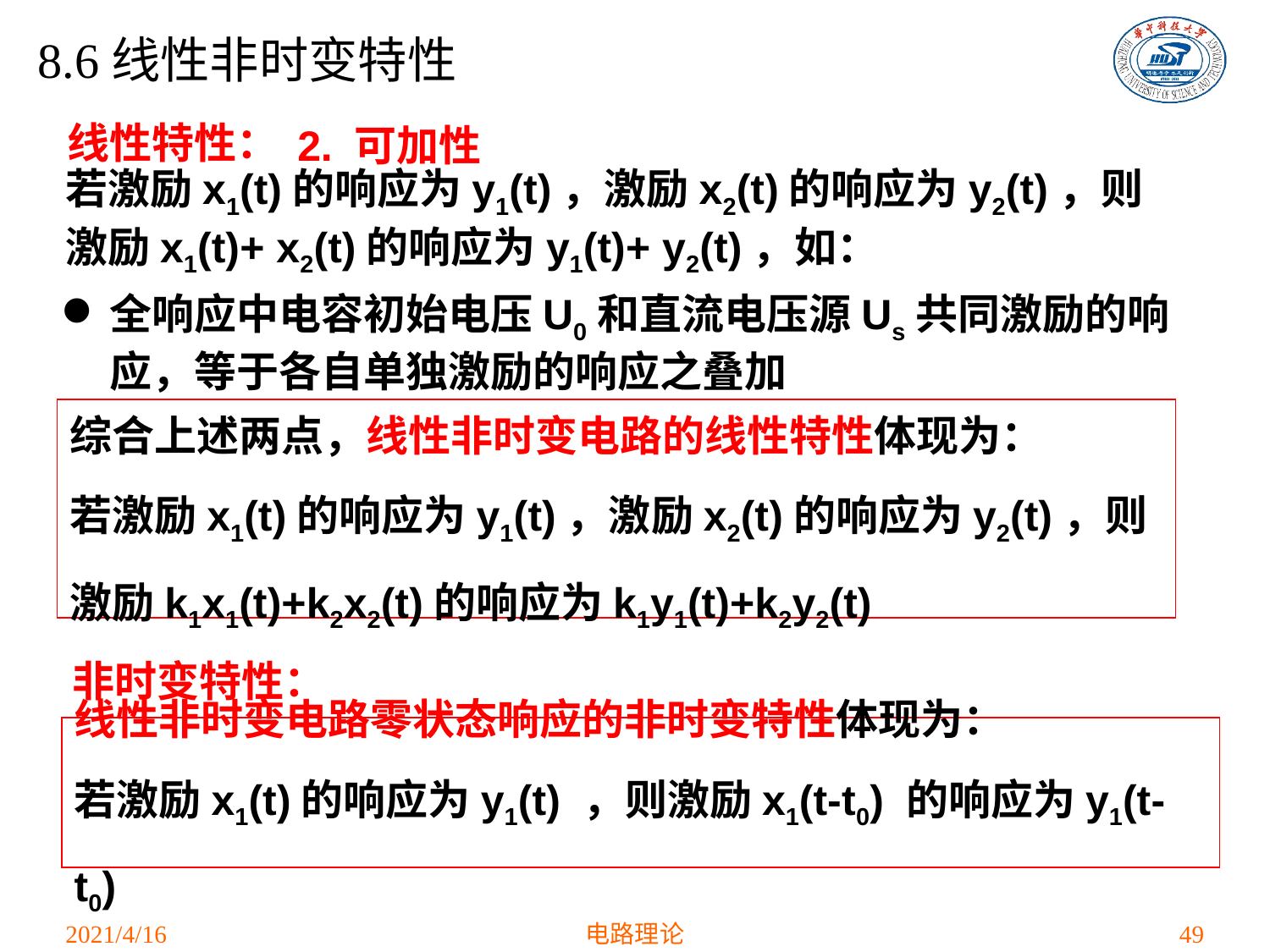

# 8.6线性非时变特性
线性特性：
2. 可加性
若激励x1(t)的响应为y1(t)，激励x2(t)的响应为y2(t)，则激励x1(t)+ x2(t)的响应为y1(t)+ y2(t)，如：
全响应中电容初始电压U0和直流电压源Us共同激励的响应，等于各自单独激励的响应之叠加
综合上述两点，线性非时变电路的线性特性体现为：
若激励x1(t)的响应为y1(t)，激励x2(t)的响应为y2(t)，则激励k1x1(t)+k2x2(t)的响应为k1y1(t)+k2y2(t)
非时变特性：
线性非时变电路零状态响应的非时变特性体现为：
若激励x1(t)的响应为y1(t) ，则激励x1(t-t0) 的响应为y1(t-t0)
2021/4/16
电路理论
49